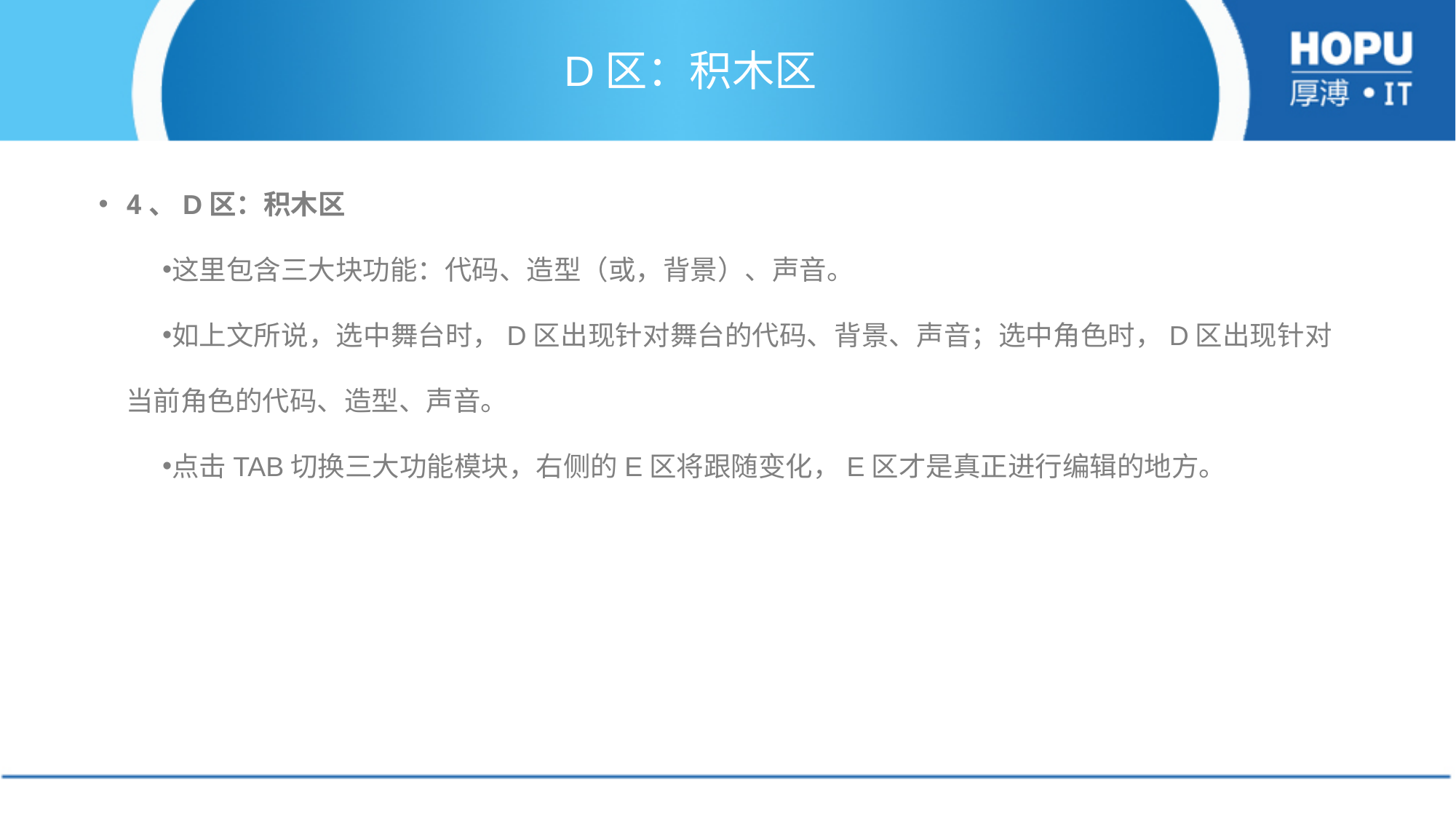

# D区：积木区
4、D区：积木区
这里包含三大块功能：代码、造型（或，背景）、声音。
如上文所说，选中舞台时，D区出现针对舞台的代码、背景、声音；选中角色时，D区出现针对当前角色的代码、造型、声音。
点击TAB切换三大功能模块，右侧的E区将跟随变化，E区才是真正进行编辑的地方。